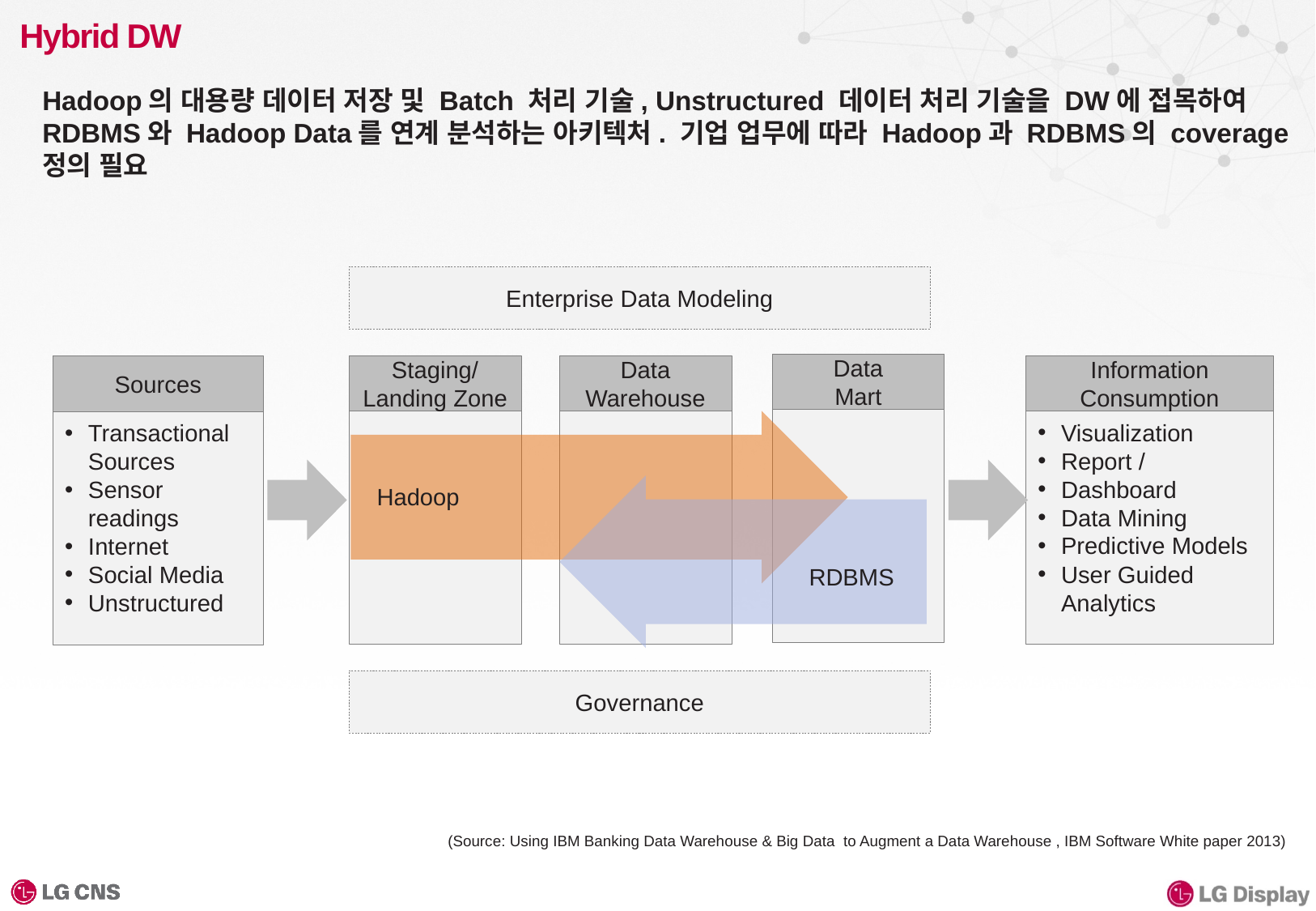

# Hybrid DW
Hadoop의 대용량 데이터 저장 및 Batch 처리 기술, Unstructured 데이터 처리 기술을 DW에 접목하여 RDBMS와 Hadoop Data를 연계 분석하는 아키텍처. 기업 업무에 따라 Hadoop과 RDBMS의 coverage 정의 필요
Enterprise Data Modeling
Data
Mart

Staging/
Landing Zone

Data
Warehouse

Information
Consumption
Sources
Visualization
Report /
Dashboard
Data Mining
Predictive Models
User Guided Analytics

Transactional Sources
Sensor readings
Internet
Social Media
Unstructured

Hadoop
RDBMS
Governance
(Source: Using IBM Banking Data Warehouse & Big Data  to Augment a Data Warehouse , IBM Software White paper 2013)